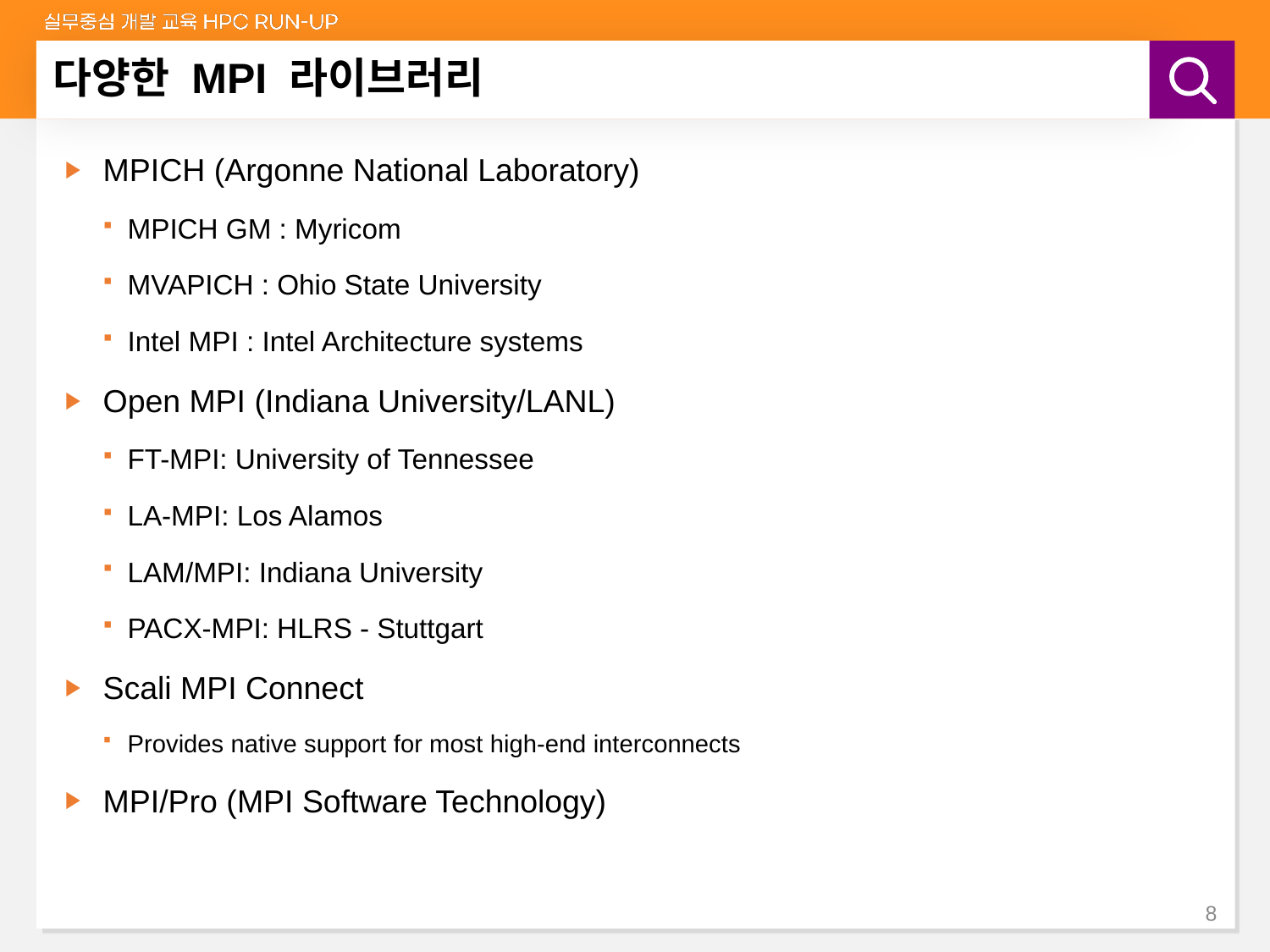

# 다양한 MPI 라이브러리
MPICH (Argonne National Laboratory)
MPICH GM : Myricom
MVAPICH : Ohio State University
Intel MPI : Intel Architecture systems
Open MPI (Indiana University/LANL)
FT-MPI: University of Tennessee
LA-MPI: Los Alamos
LAM/MPI: Indiana University
PACX-MPI: HLRS - Stuttgart
Scali MPI Connect
Provides native support for most high-end interconnects
MPI/Pro (MPI Software Technology)
8